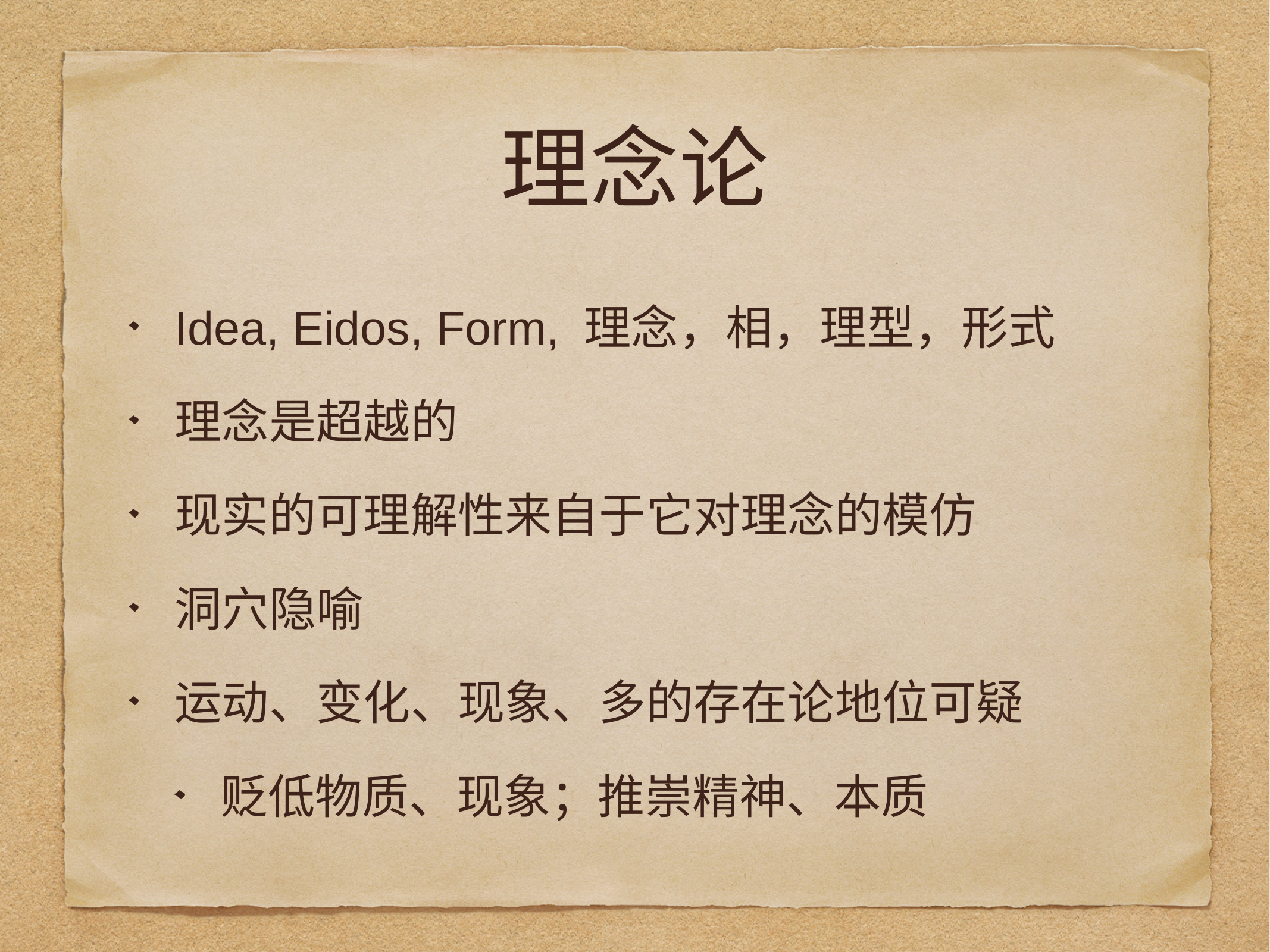

# 理念论
Idea, Eidos, Form, 理念，相，理型，形式
理念是超越的
现实的可理解性来自于它对理念的模仿
洞穴隐喻
运动、变化、现象、多的存在论地位可疑
贬低物质、现象；推崇精神、本质